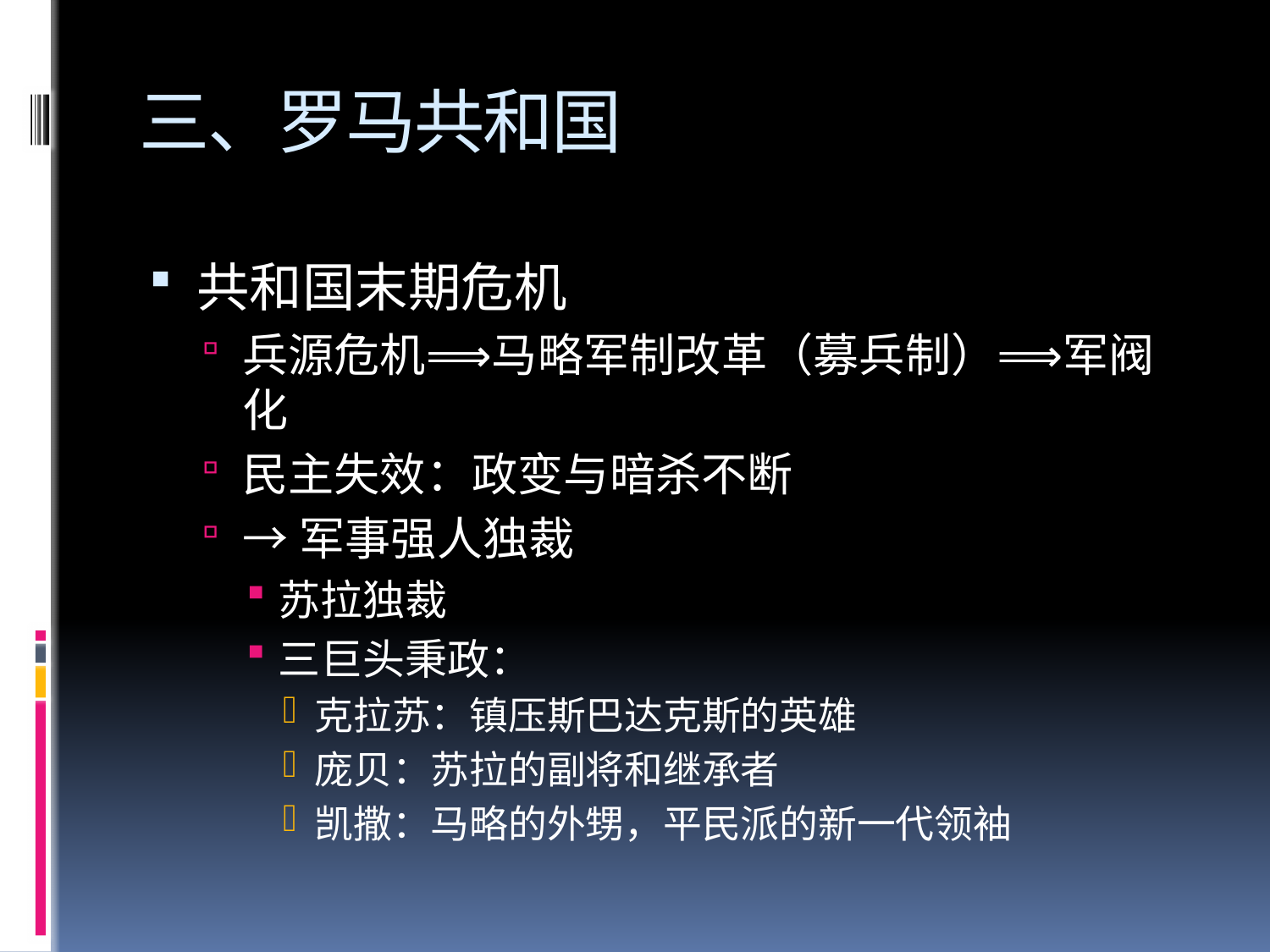

# 三、罗马共和国
共和国末期危机
兵源危机⟹马略军制改革（募兵制）⟹军阀化
民主失效：政变与暗杀不断
→军事强人独裁
苏拉独裁
三巨头秉政：
克拉苏：镇压斯巴达克斯的英雄
庞贝：苏拉的副将和继承者
凯撒：马略的外甥，平民派的新一代领袖